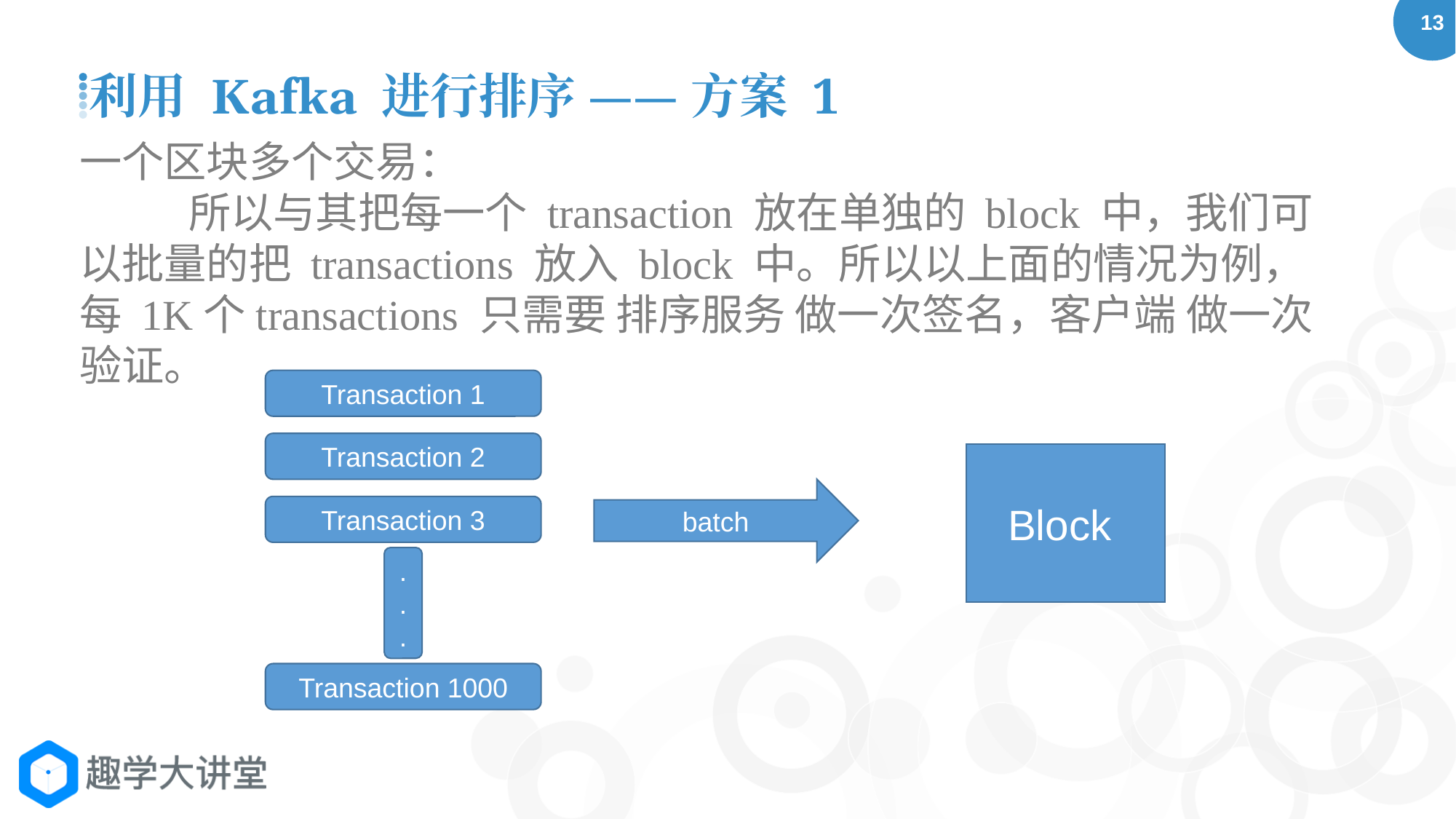

利用 Kafka 进行排序 —— 方案 1
一个区块多个交易：
	所以与其把每一个 transaction 放在单独的 block 中，我们可以批量的把 transactions 放入 block 中。所以以上面的情况为例，每 1K个transactions 只需要 排序服务 做一次签名，客户端 做一次验证。
Transaction 1
Transaction 2
Transaction 3
.
.
.
Transaction 1000
Block
batch